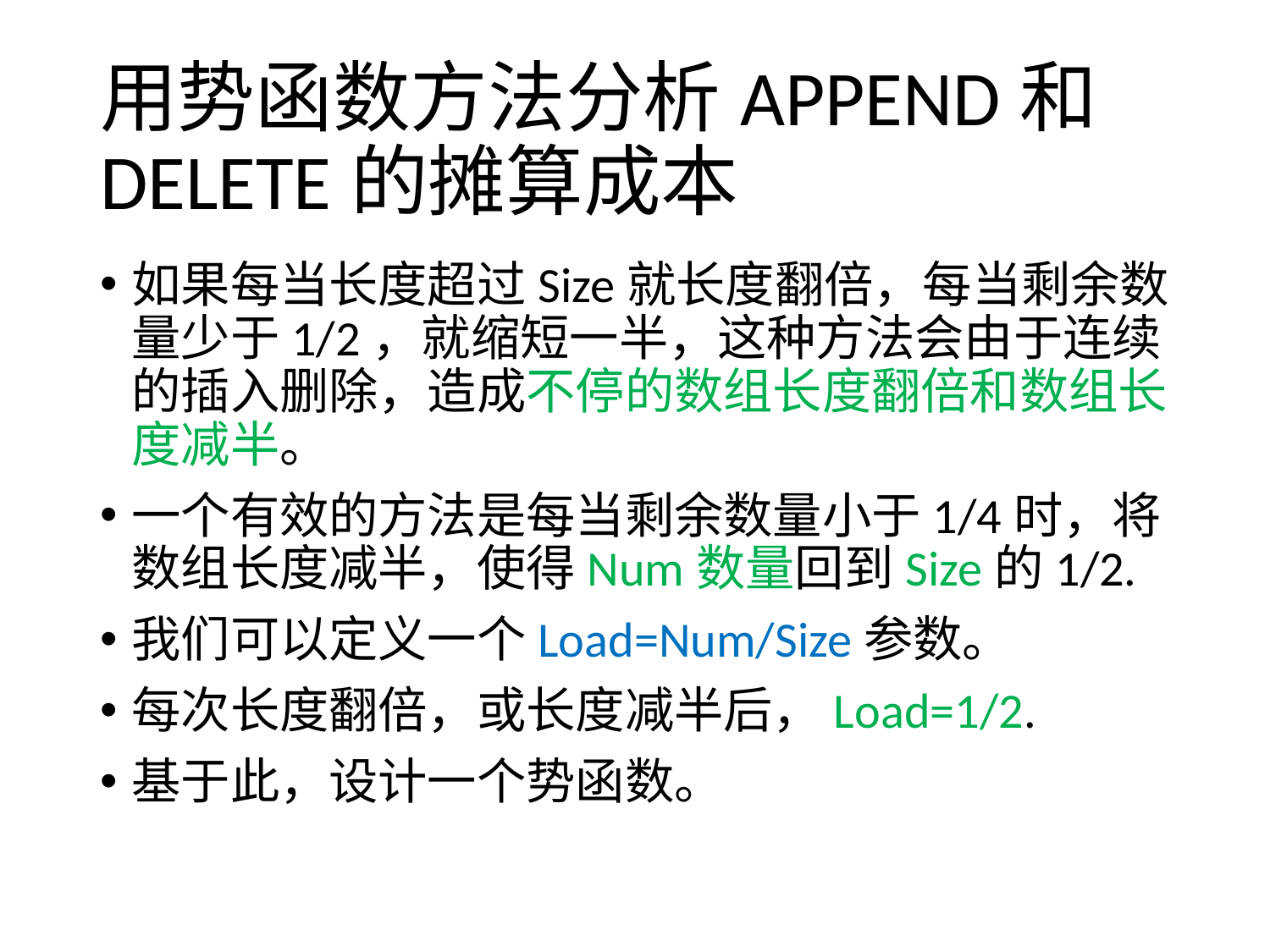

# 用势函数方法分析APPEND和DELETE的摊算成本
如果每当长度超过Size就长度翻倍，每当剩余数量少于1/2，就缩短一半，这种方法会由于连续的插入删除，造成不停的数组长度翻倍和数组长度减半。
一个有效的方法是每当剩余数量小于1/4时，将数组长度减半，使得Num数量回到Size的1/2.
我们可以定义一个Load=Num/Size参数。
每次长度翻倍，或长度减半后，Load=1/2.
基于此，设计一个势函数。